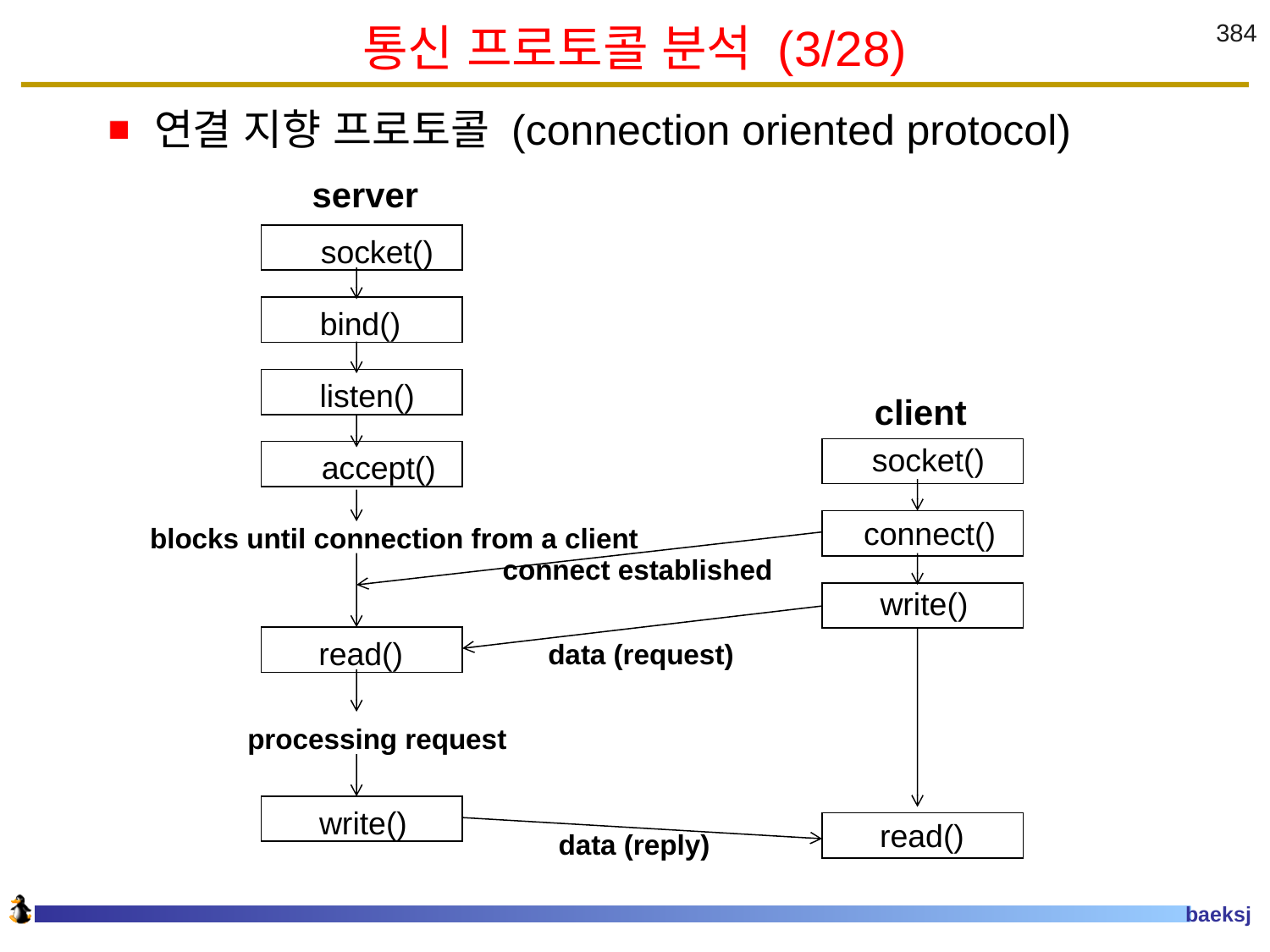

# 통신 프로토콜 분석 (3/28)
384
연결 지향 프로토콜 (connection oriented protocol)

server

socket()

bind()

listen()
client

socket()

accept()

connect()

blocks until connection from a client

connect established

write()

read()

data (request)

processing request

write()
read()

data (reply)